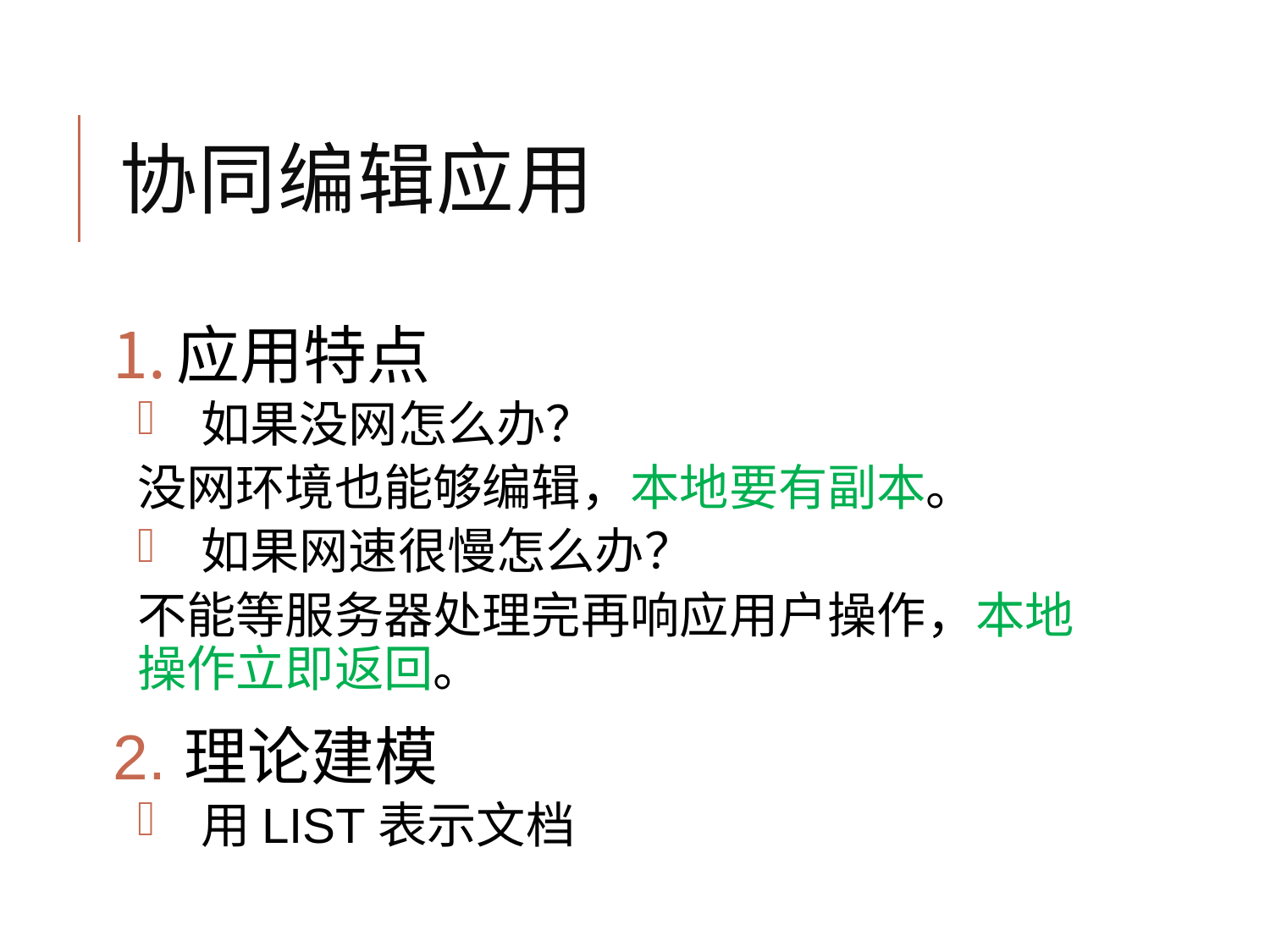

# 协同编辑应用
应用特点
如果没网怎么办？
没网环境也能够编辑，本地要有副本。
如果网速很慢怎么办？
不能等服务器处理完再响应用户操作，本地操作立即返回。
理论建模
用LIST表示文档